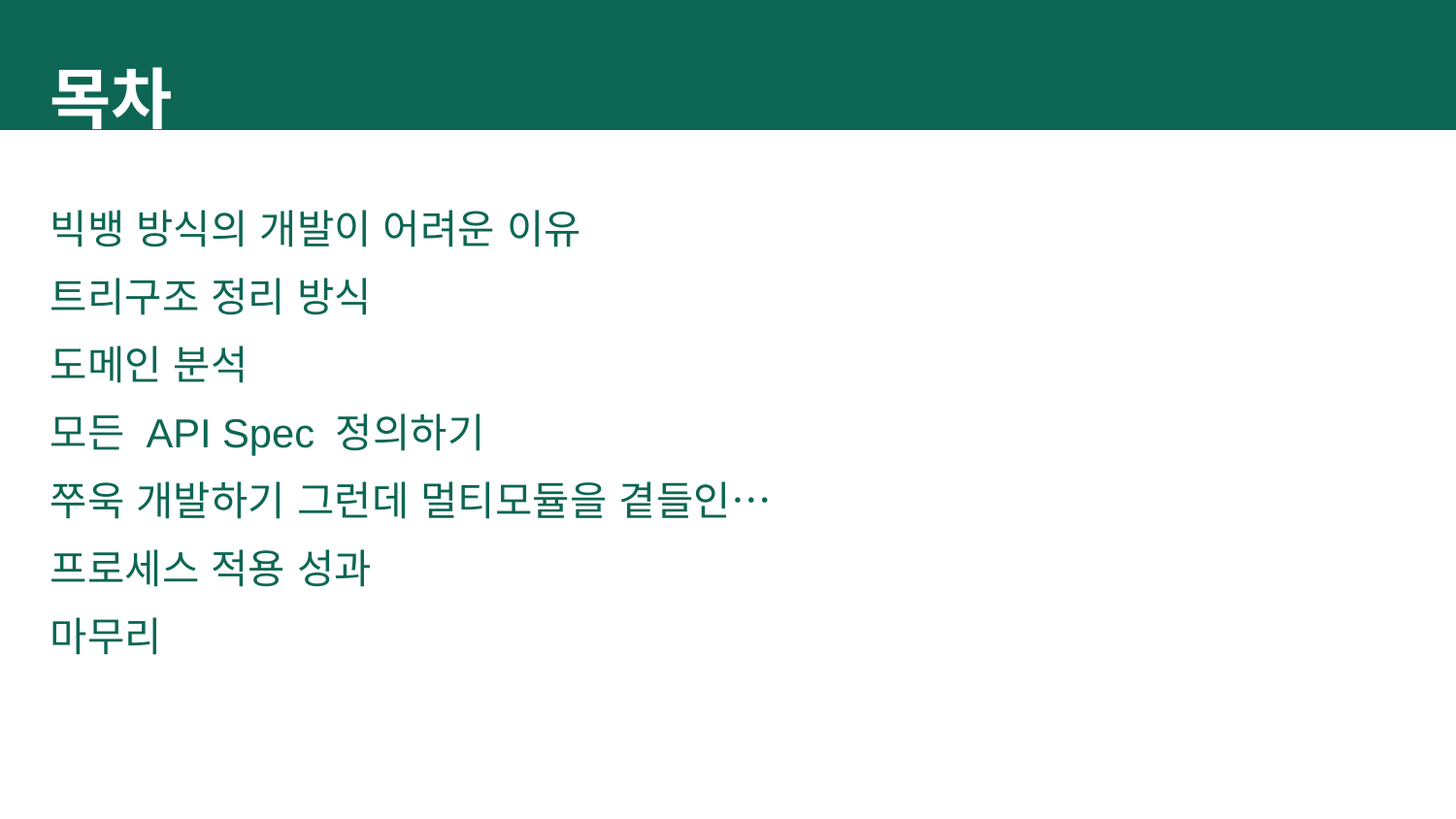

목차
빅뱅 방식의 개발이 어려운 이유
트리구조 정리 방식
도메인 분석
모든 API Spec 정의하기
쭈욱 개발하기 그런데 멀티모듈을 곁들인…
프로세스 적용 성과
마무리